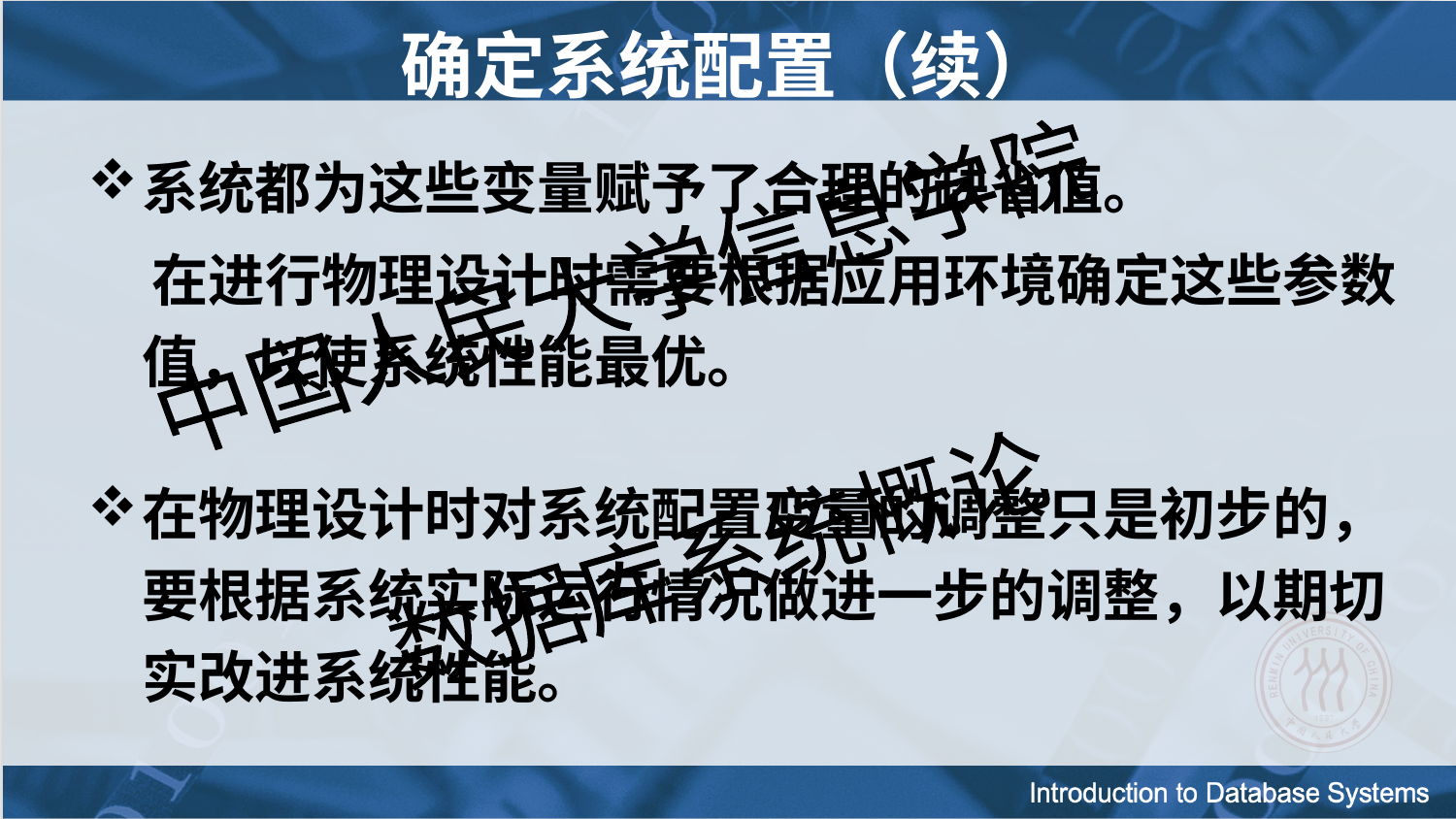

确定系统配置（续）
系统都为这些变量赋予了合理的缺省值。
    在进行物理设计时需要根据应用环境确定这些参数值，以使系统性能最优。

在物理设计时对系统配置变量的调整只是初步的，要根据系统实际运行情况做进一步的调整，以期切实改进系统性能。